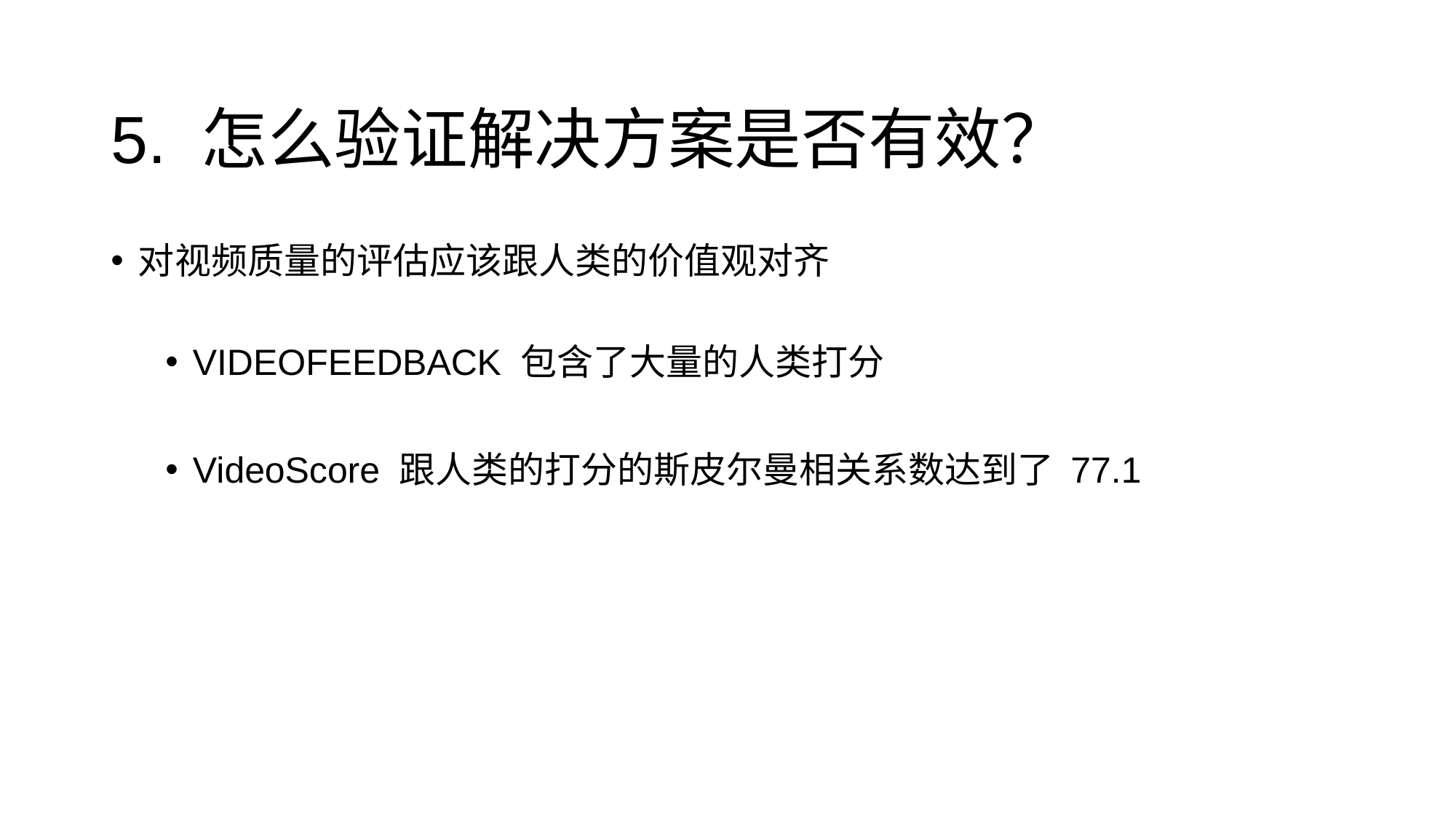

# 5. 怎么验证解决方案是否有效？
对视频质量的评估应该跟人类的价值观对齐

VIDEOFEEDBACK 包含了大量的人类打分

VideoScore 跟人类的打分的斯皮尔曼相关系数达到了 77.1